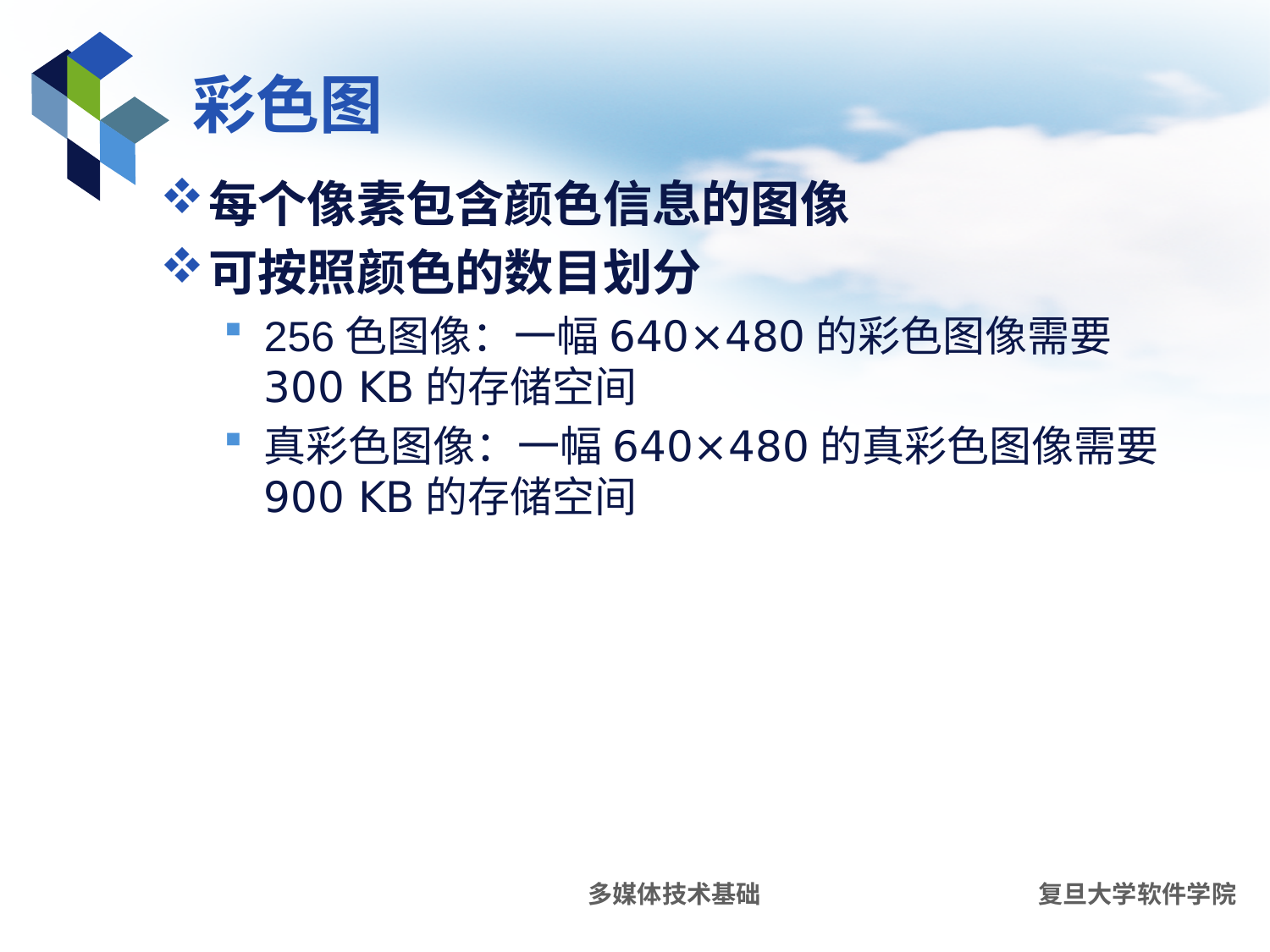

# 彩色图
每个像素包含颜色信息的图像
可按照颜色的数目划分
256色图像：一幅640×480的彩色图像需要300 KB的存储空间
真彩色图像：一幅640×480的真彩色图像需要900 KB的存储空间
多媒体技术基础